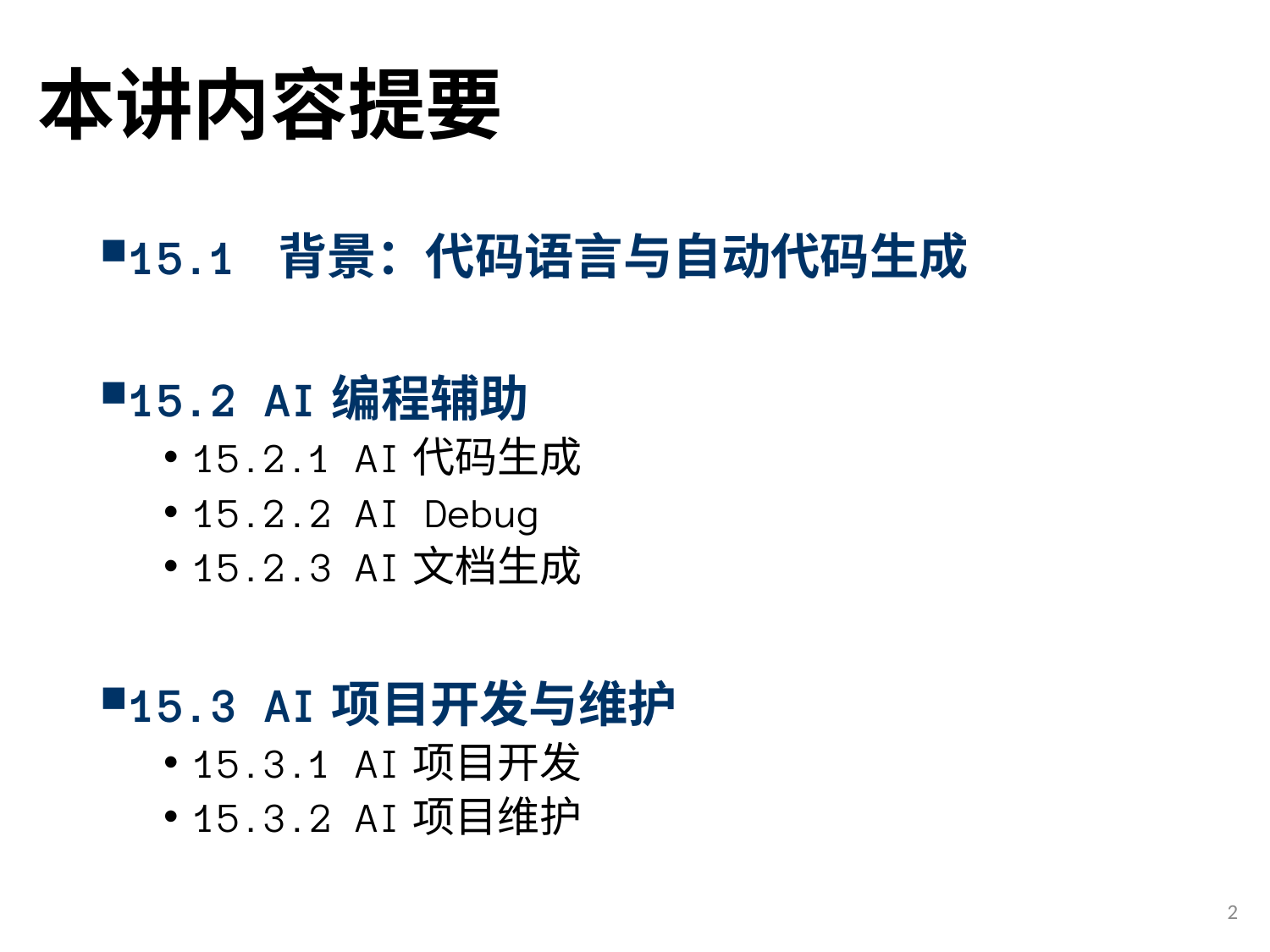

# 本讲内容提要
15.1 背景：代码语言与自动代码生成

15.2 AI编程辅助
15.2.1 AI代码生成
15.2.2 AI Debug
15.2.3 AI文档生成

15.3 AI项目开发与维护
15.3.1 AI项目开发
15.3.2 AI项目维护
2